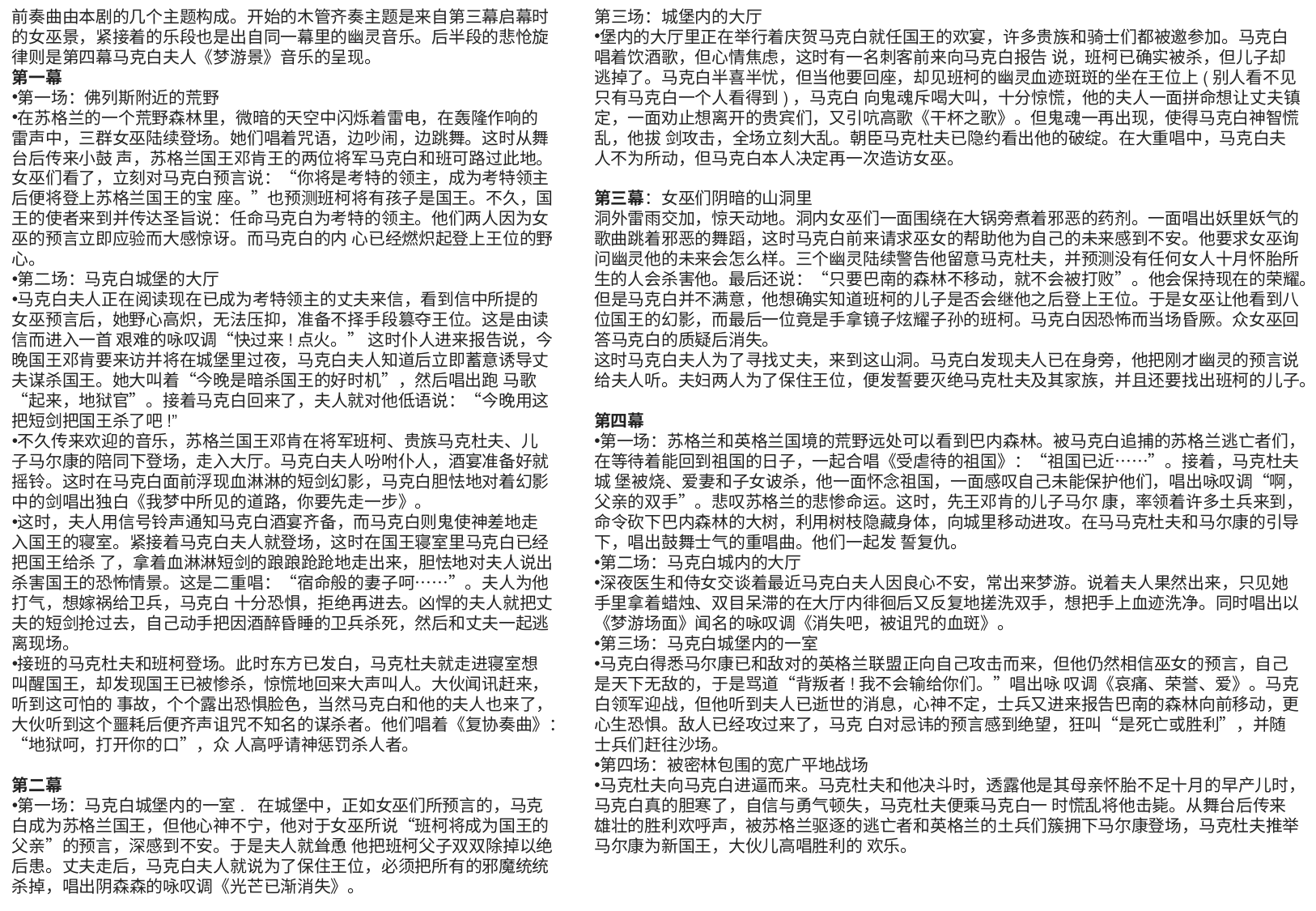

前奏曲由本剧的几个主题构成。开始的木管齐奏主题是来自第三幕启幕时的女巫景，紧接着的乐段也是出自同一幕里的幽灵音乐。后半段的悲怆旋律则是第四幕马克白夫人《梦游景》音乐的呈现。
第一幕
第一场：佛列斯附近的荒野
在苏格兰的一个荒野森林里，微暗的天空中闪烁着雷电，在轰隆作响的雷声中，三群女巫陆续登场。她们唱着咒语，边吵闹，边跳舞。这时从舞台后传来小鼓 声，苏格兰国王邓肯王的两位将军马克白和班可路过此地。女巫们看了，立刻对马克白预言说：“你将是考特的领主，成为考特领主后便将登上苏格兰国王的宝 座。”也预测班柯将有孩子是国王。不久，国王的使者来到并传达圣旨说：任命马克白为考特的领主。他们两人因为女巫的预言立即应验而大感惊讶。而马克白的内 心已经燃炽起登上王位的野心。
第二场：马克白城堡的大厅
马克白夫人正在阅读现在已成为考特领主的丈夫来信，看到信中所提的女巫预言后，她野心高炽，无法压抑，准备不择手段篡夺王位。这是由读信而进入一首 艰难的咏叹调“快过来!点火。” 这时仆人进来报告说，今晚国王邓肯要来访并将在城堡里过夜，马克白夫人知道后立即蓄意诱导丈夫谋杀国王。她大叫着“今晚是暗杀国王的好时机”，然后唱出跑 马歌“起来，地狱官”。接着马克白回来了，夫人就对他低语说：“今晚用这把短剑把国王杀了吧!”
不久传来欢迎的音乐，苏格兰国王邓肯在将军班柯、贵族马克杜夫、儿子马尔康的陪同下登场，走入大厅。马克白夫人吩咐仆人，酒宴准备好就摇铃。这时在马克白面前浮现血淋淋的短剑幻影，马克白胆怯地对着幻影中的剑唱出独白《我梦中所见的道路，你要先走一步》。
这时，夫人用信号铃声通知马克白酒宴齐备，而马克白则鬼使神差地走入国王的寝室。紧接着马克白夫人就登场，这时在国王寝室里马克白已经把国王给杀 了，拿着血淋淋短剑的踉踉跄跄地走出来，胆怯地对夫人说出杀害国王的恐怖情景。这是二重唱：“宿命般的妻子呵……”。夫人为他打气，想嫁祸给卫兵，马克白 十分恐惧，拒绝再进去。凶悍的夫人就把丈夫的短剑抢过去，自己动手把因酒醉昏睡的卫兵杀死，然后和丈夫一起逃离现场。
接班的马克杜夫和班柯登场。此时东方已发白，马克杜夫就走进寝室想叫醒国王，却发现国王已被惨杀，惊慌地回来大声叫人。大伙闻讯赶来，听到这可怕的 事故，个个露出恐惧脸色，当然马克白和他的夫人也来了，大伙听到这个噩耗后便齐声诅咒不知名的谋杀者。他们唱着《复协奏曲》：“地狱呵，打开你的口”，众 人高呼请神惩罚杀人者。

第二幕
第一场：马克白城堡内的一室.  在城堡中，正如女巫们所预言的，马克白成为苏格兰国王，但他心神不宁，他对于女巫所说“班柯将成为国王的父亲”的预言，深感到不安。于是夫人就耸恿 他把班柯父子双双除掉以绝后患。丈夫走后，马克白夫人就说为了保住王位，必须把所有的邪魔统统杀掉，唱出阴森森的咏叹调《光芒已渐消失》。
第三场：城堡内的大厅
堡内的大厅里正在举行着庆贺马克白就任国王的欢宴，许多贵族和骑士们都被邀参加。马克白唱着饮酒歌，但心情焦虑，这时有一名刺客前来向马克白报告 说，班柯已确实被杀，但儿子却逃掉了。马克白半喜半忧，但当他要回座，却见班柯的幽灵血迹斑斑的坐在王位上(别人看不见只有马克白一个人看得到)，马克白 向鬼魂斥喝大叫，十分惊慌，他的夫人一面拼命想让丈夫镇定，一面劝止想离开的贵宾们，又引吭高歌《干杯之歌》。但鬼魂一再出现，使得马克白神智慌乱，他拔 剑攻击，全场立刻大乱。朝臣马克杜夫已隐约看出他的破绽。在大重唱中，马克白夫人不为所动，但马克白本人决定再一次造访女巫。

第三幕：女巫们阴暗的山洞里
洞外雷雨交加，惊天动地。洞内女巫们一面围绕在大锅旁煮着邪恶的药剂。一面唱出妖里妖气的歌曲跳着邪恶的舞蹈，这时马克白前来请求巫女的帮助他为自己的未来感到不安。他要求女巫询问幽灵他的未来会怎么样。三个幽灵陆续警告他留意马克杜夫，并预测没有任何女人十月怀胎所生的人会杀害他。最后还说：“只要巴南的森林不移动，就不会被打败”。他会保持现在的荣耀。但是马克白并不满意，他想确实知道班柯的儿子是否会继他之后登上王位。于是女巫让他看到八位国王的幻影，而最后一位竟是手拿镜子炫耀子孙的班柯。马克白因恐怖而当场昏厥。众女巫回答马克白的质疑后消失。
这时马克白夫人为了寻找丈夫，来到这山洞。马克白发现夫人已在身旁，他把刚才幽灵的预言说给夫人听。夫妇两人为了保住王位，便发誓要灭绝马克杜夫及其家族，并且还要找出班柯的儿子。

第四幕
第一场：苏格兰和英格兰国境的荒野远处可以看到巴内森林。被马克白追捕的苏格兰逃亡者们，在等待着能回到祖国的日子，一起合唱《受虐待的祖国》：“祖国已近……”。接着，马克杜夫城 堡被烧、爱妻和子女诐杀，他一面怀念祖国，一面感叹自己未能保护他们，唱出咏叹调“啊，父亲的双手”。悲叹苏格兰的悲惨命运。这时，先王邓肯的儿子马尔 康，率领着许多土兵来到，命令砍下巴内森林的大树，利用树枝隐藏身体，向城里移动进攻。在马马克杜夫和马尔康的引导下，唱出鼓舞士气的重唱曲。他们一起发 誓复仇。
第二场：马克白城内的大厅
深夜医生和侍女交谈着最近马克白夫人因良心不安，常出来梦游。说着夫人果然出来，只见她手里拿着蜡烛、双目呆滞的在大厅内徘徊后又反复地搓洗双手，想把手上血迹洗净。同时唱出以《梦游场面》闻名的咏叹调《消失吧，被诅咒的血斑》。
第三场：马克白城堡内的一室
马克白得悉马尔康已和敌对的英格兰联盟正向自己攻击而来，但他仍然相信巫女的预言，自己是天下无敌的，于是骂道“背叛者!我不会输给你们。”唱出咏 叹调《哀痛、荣誉、爱》。马克白领军迎战，但他听到夫人已逝世的消息，心神不定，士兵又进来报告巴南的森林向前移动，更心生恐惧。敌人已经攻过来了，马克 白对忌讳的预言感到绝望，狂叫“是死亡或胜利”，并随士兵们赶往沙场。
第四场：被密林包围的宽广平地战场
马克杜夫向马克白进逼而来。马克杜夫和他决斗时，透露他是其母亲怀胎不足十月的早产儿时，马克白真的胆寒了，自信与勇气顿失，马克杜夫便乘马克白一 时慌乱将他击毙。从舞台后传来雄壮的胜利欢呼声，被苏格兰驱逐的逃亡者和英格兰的土兵们簇拥下马尔康登场，马克杜夫推举马尔康为新国王，大伙儿高唱胜利的 欢乐。